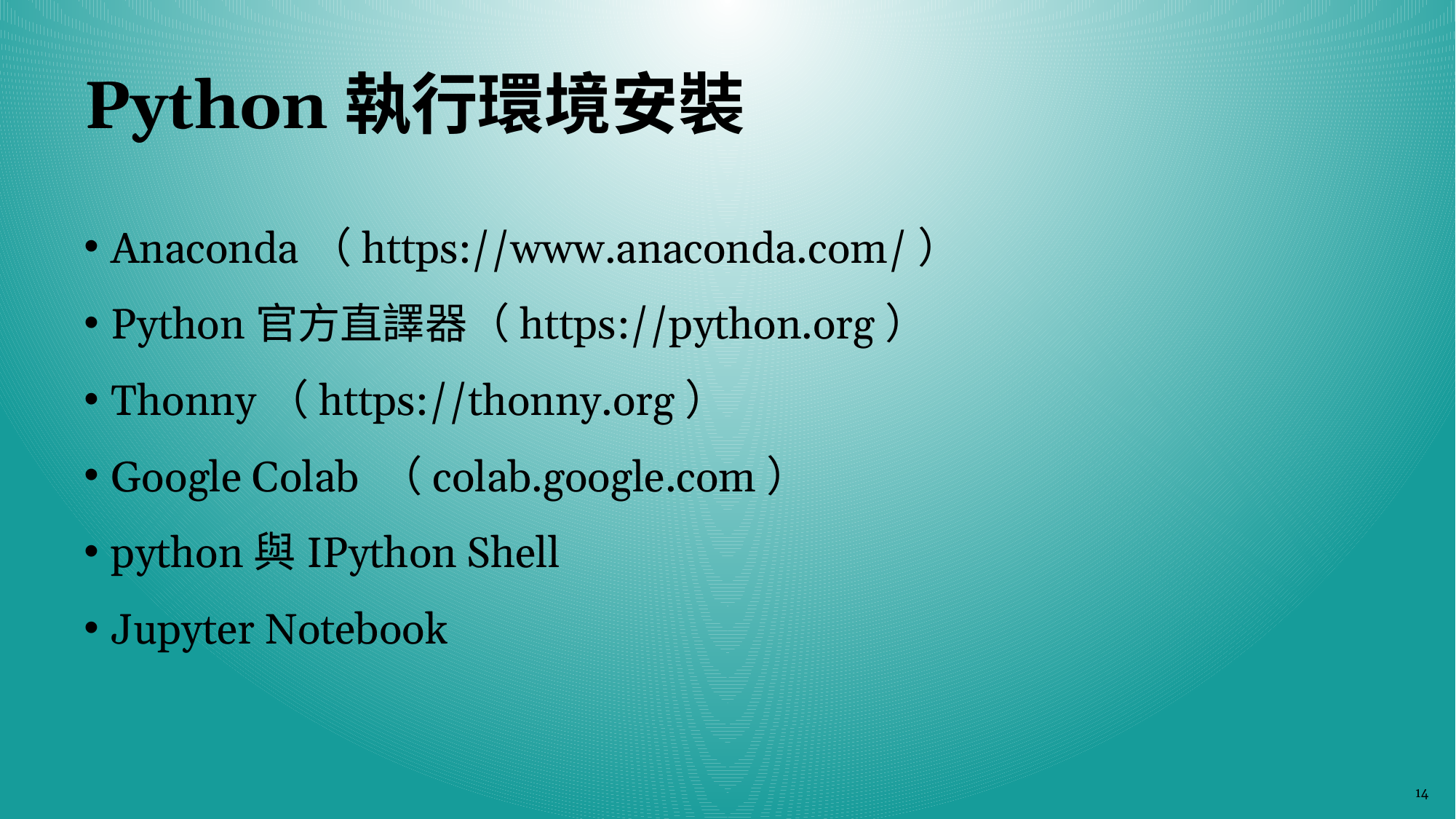

# Python執行環境安裝
Anaconda（https://www.anaconda.com/）
Python官方直譯器（https://python.org）
Thonny（https://thonny.org）
Google Colab （colab.google.com）
python與IPython Shell
Jupyter Notebook

14